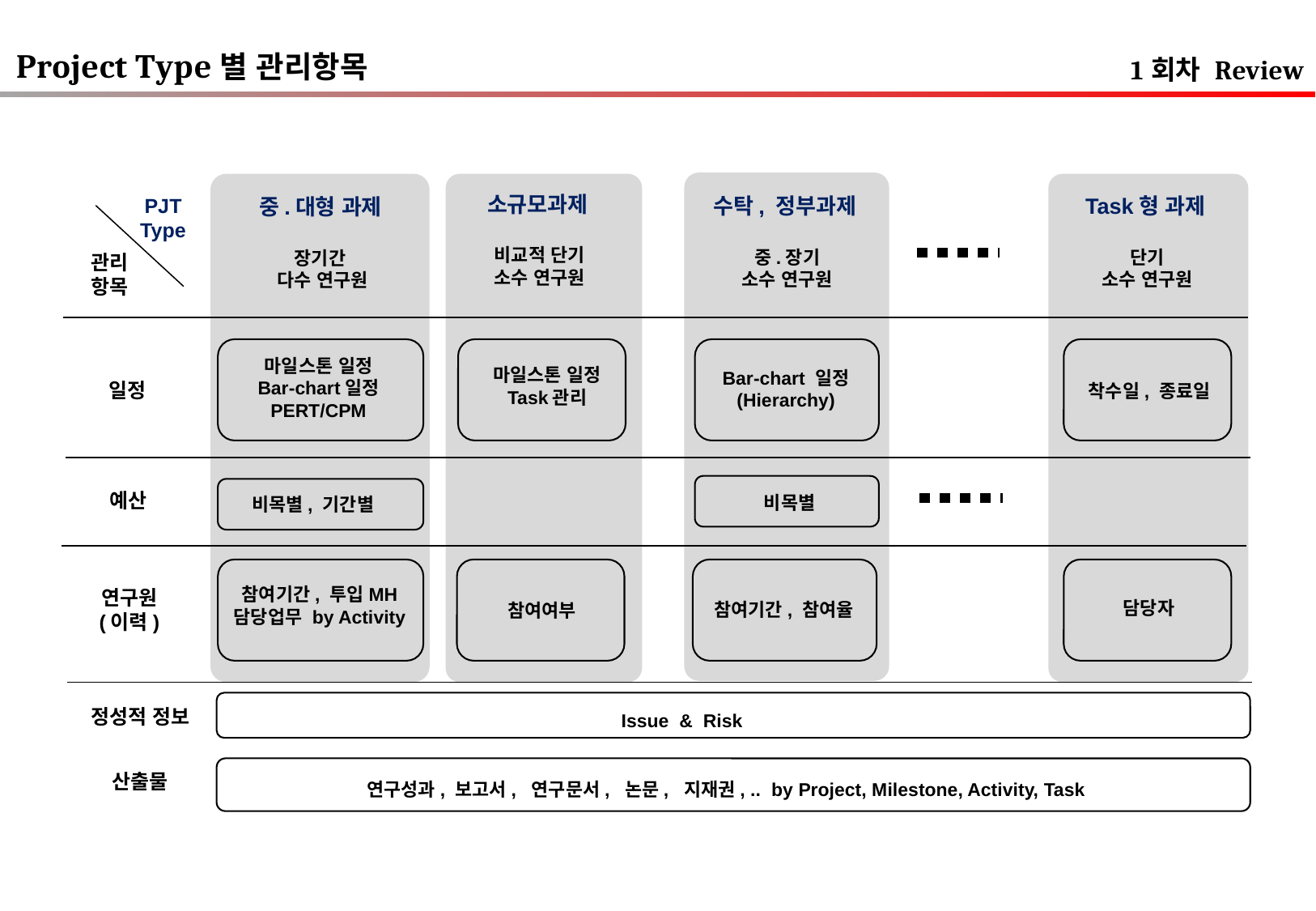

Project Type별 관리항목
1회차 Review

소규모과제
수탁, 정부과제
Task형 과제
PJT
Type
중.대형 과제
비교적 단기
소수 연구원
중.장기
소수 연구원
단기
소수 연구원
장기간
다수 연구원
관리
항목

마일스톤 일정
Bar-chart일정
PERT/CPM
마일스톤 일정
Task관리
Bar-chart 일정
(Hierarchy)
일정
착수일, 종료일

예산
비목별
비목별, 기간별

참여기간, 투입MH
담당업무 by Activity
연구원
(이력)
담당자
참여기간, 참여율
참여여부
Issue  &  Risk

정성적 정보

산출물

연구성과, 보고서,  연구문서,  논문,  지재권, ..  by Project, Milestone, Activity, Task